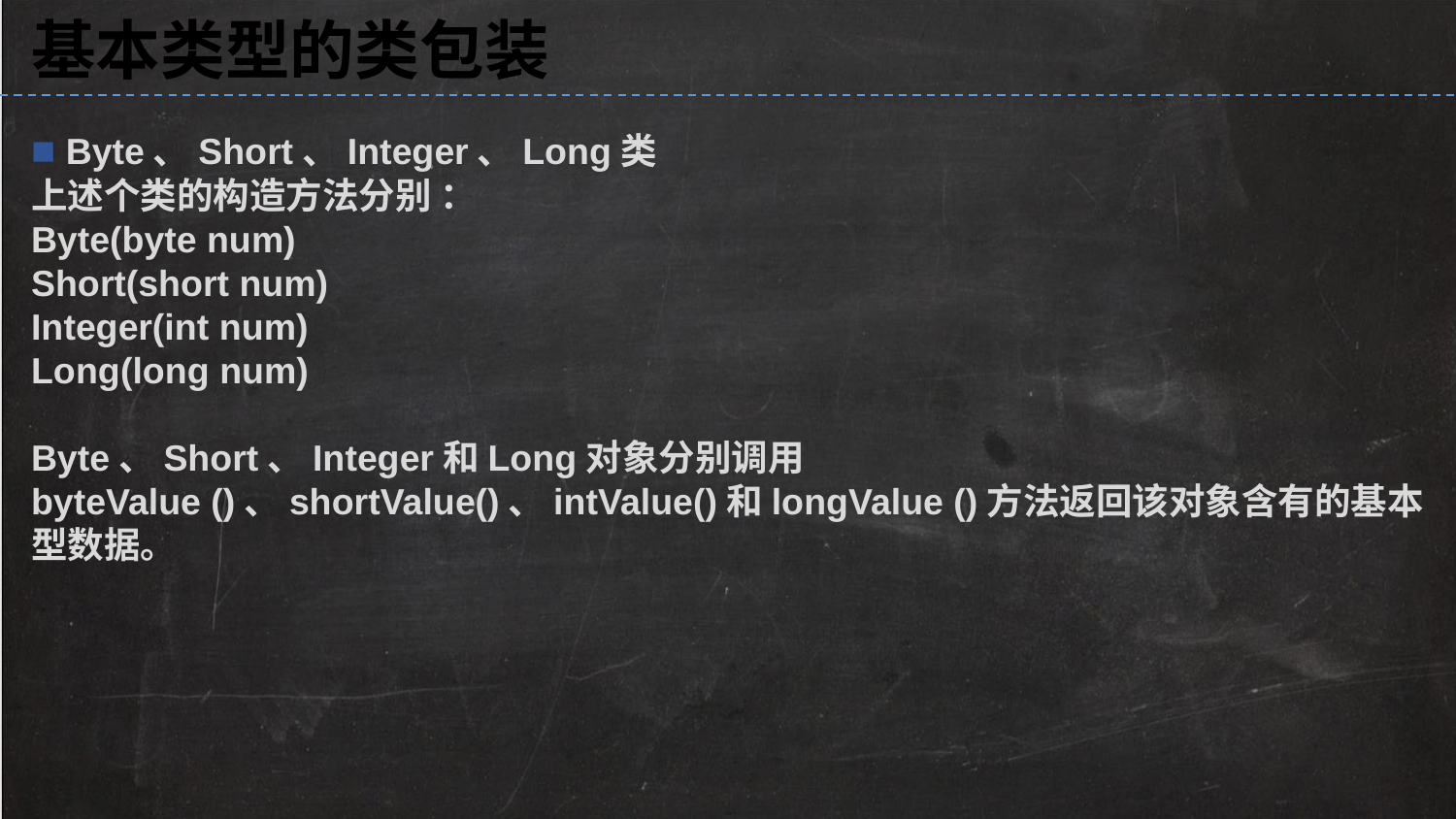

基本类型的类包装
■ Byte、Short、Integer、Long类
上述个类的构造方法分别 ：
Byte(byte num)
Short(short num)
Integer(int num)
Long(long num)

Byte、Short、Integer和Long对象分别调用
byteValue ()、shortValue()、intValue()和longValue ()方法返回该对象含有的基本型数据。